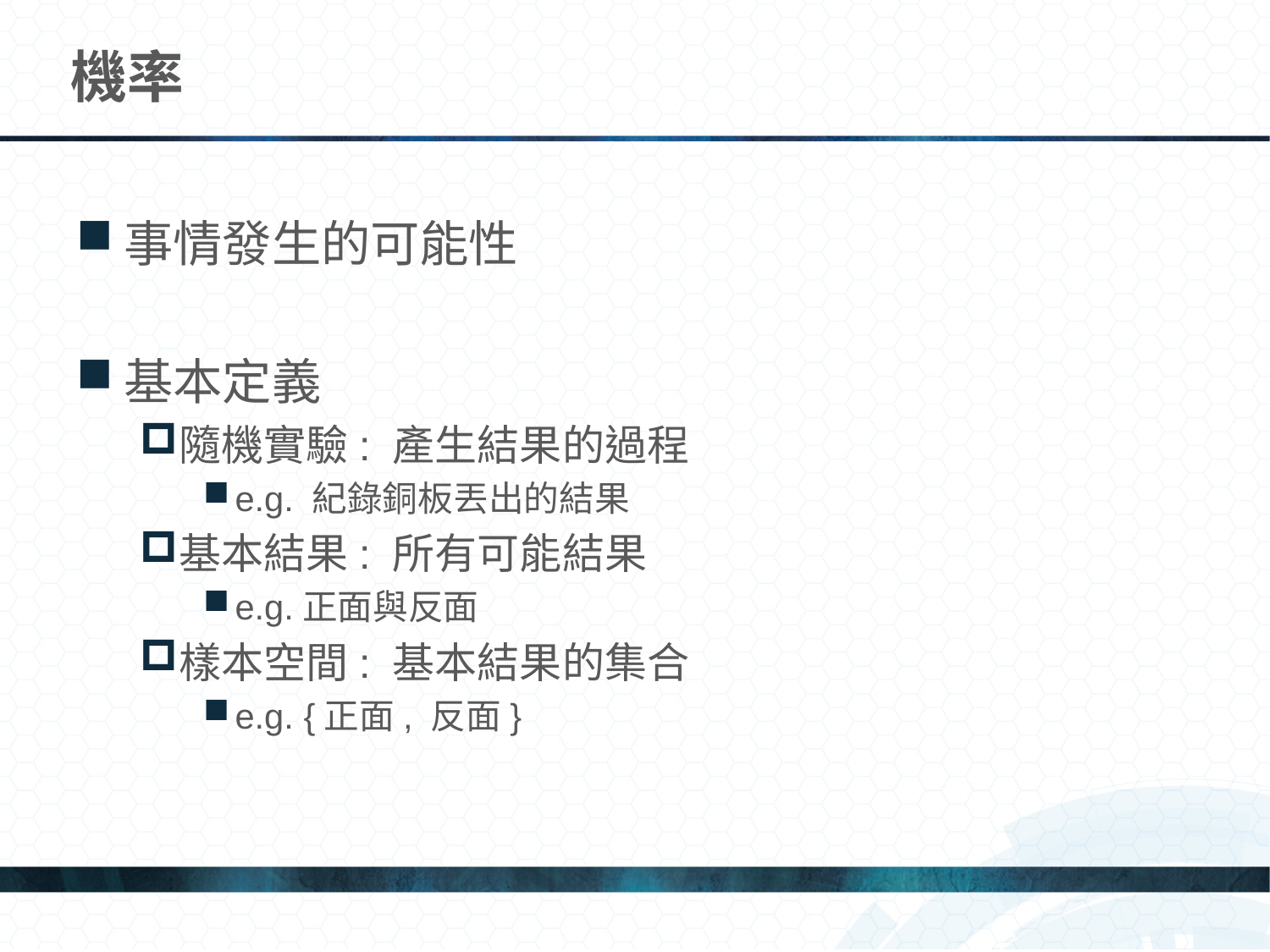

# 機率
事情發生的可能性

基本定義
隨機實驗: 產生結果的過程
e.g. 紀錄銅板丟出的結果
基本結果: 所有可能結果
e.g.正面與反面
樣本空間: 基本結果的集合
e.g. {正面, 反面}